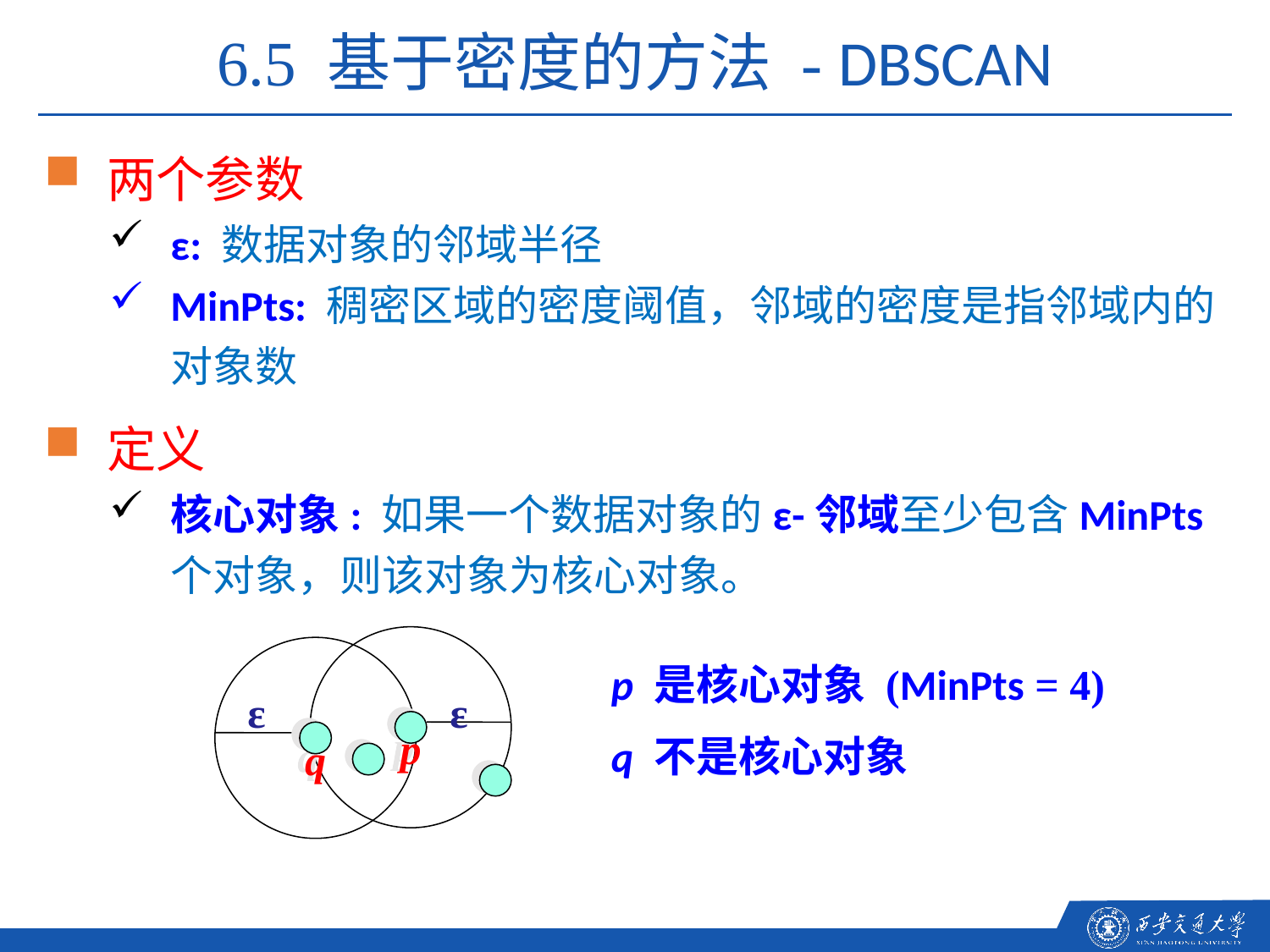

6.5 基于密度的方法 - DBSCAN
两个参数
ε: 数据对象的邻域半径
MinPts: 稠密区域的密度阈值，邻域的密度是指邻域内的对象数
定义
核心对象: 如果一个数据对象的ε-邻域至少包含MinPts个对象，则该对象为核心对象。

p 是核心对象 (MinPts = 4)
q 不是核心对象
ε
ε
p
q